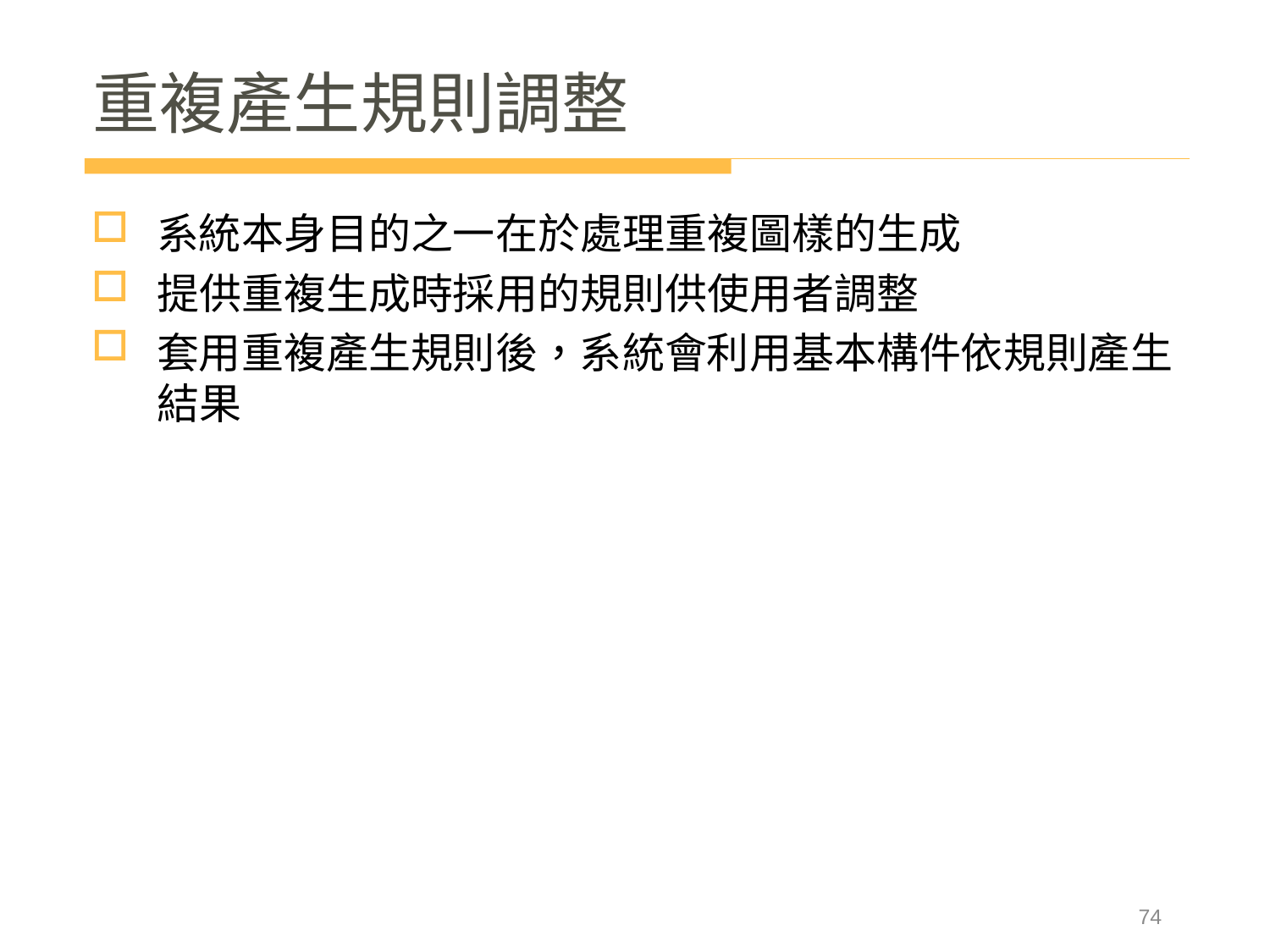

# 重複產生規則調整
系統本身目的之一在於處理重複圖樣的生成
提供重複生成時採用的規則供使用者調整
套用重複產生規則後，系統會利用基本構件依規則產生結果
74